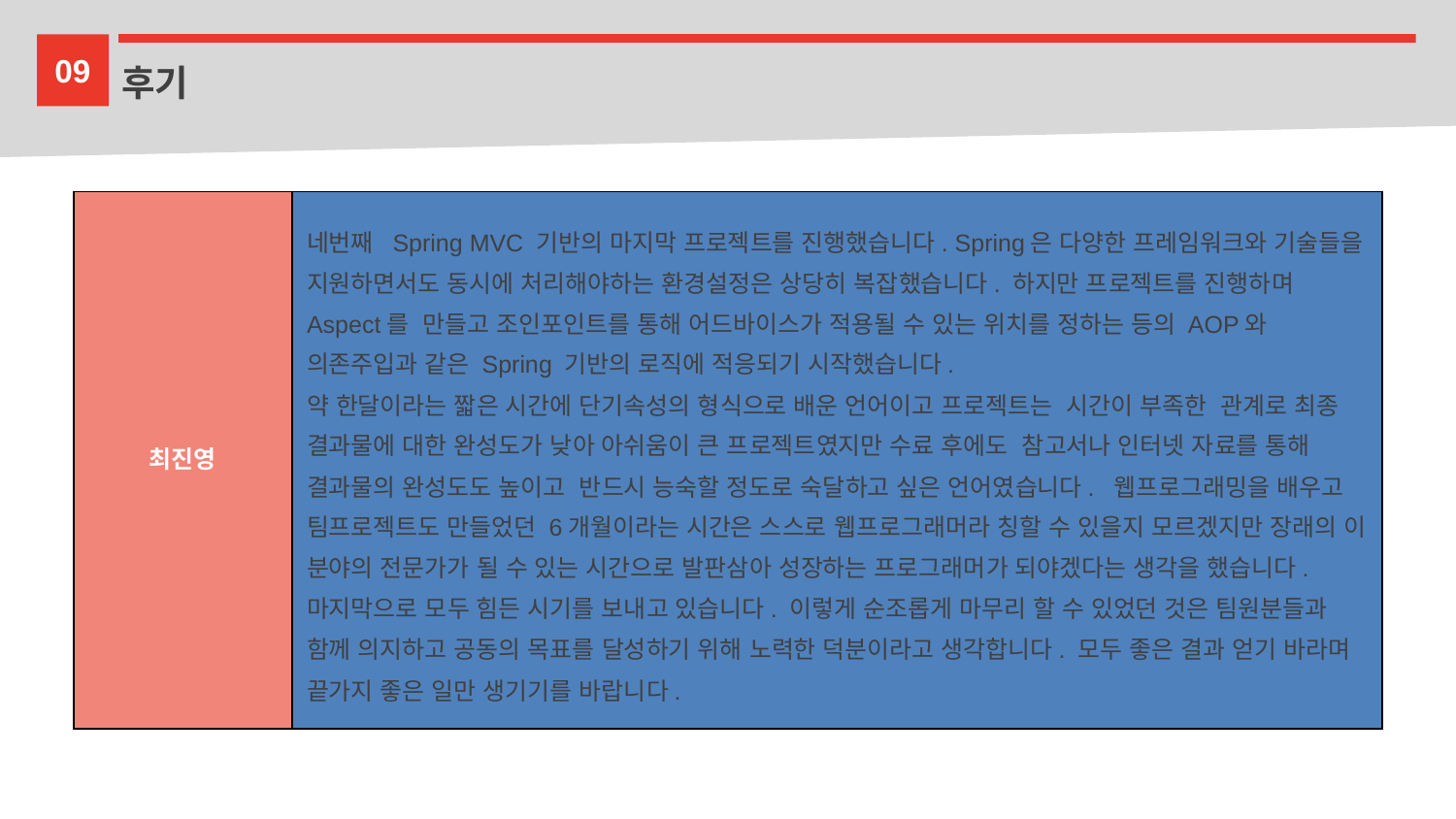

09
후기
| 최진영 | 네번째 Spring MVC 기반의 마지막 프로젝트를 진행했습니다. Spring은 다양한 프레임워크와 기술들을 지원하면서도 동시에 처리해야하는 환경설정은 상당히 복잡했습니다. 하지만 프로젝트를 진행하며 Aspect를 만들고 조인포인트를 통해 어드바이스가 적용될 수 있는 위치를 정하는 등의 AOP와 의존주입과 같은 Spring 기반의 로직에 적응되기 시작했습니다. 약 한달이라는 짧은 시간에 단기속성의 형식으로 배운 언어이고 프로젝트는 시간이 부족한 관계로 최종 결과물에 대한 완성도가 낮아 아쉬움이 큰 프로젝트였지만 수료 후에도 참고서나 인터넷 자료를 통해 결과물의 완성도도 높이고 반드시 능숙할 정도로 숙달하고 싶은 언어였습니다. 웹프로그래밍을 배우고 팀프로젝트도 만들었던 6개월이라는 시간은 스스로 웹프로그래머라 칭할 수 있을지 모르겠지만 장래의 이 분야의 전문가가 될 수 있는 시간으로 발판삼아 성장하는 프로그래머가 되야겠다는 생각을 했습니다. 마지막으로 모두 힘든 시기를 보내고 있습니다. 이렇게 순조롭게 마무리 할 수 있었던 것은 팀원분들과 함께 의지하고 공동의 목표를 달성하기 위해 노력한 덕분이라고 생각합니다. 모두 좋은 결과 얻기 바라며 끝가지 좋은 일만 생기기를 바랍니다. |
| --- | --- |